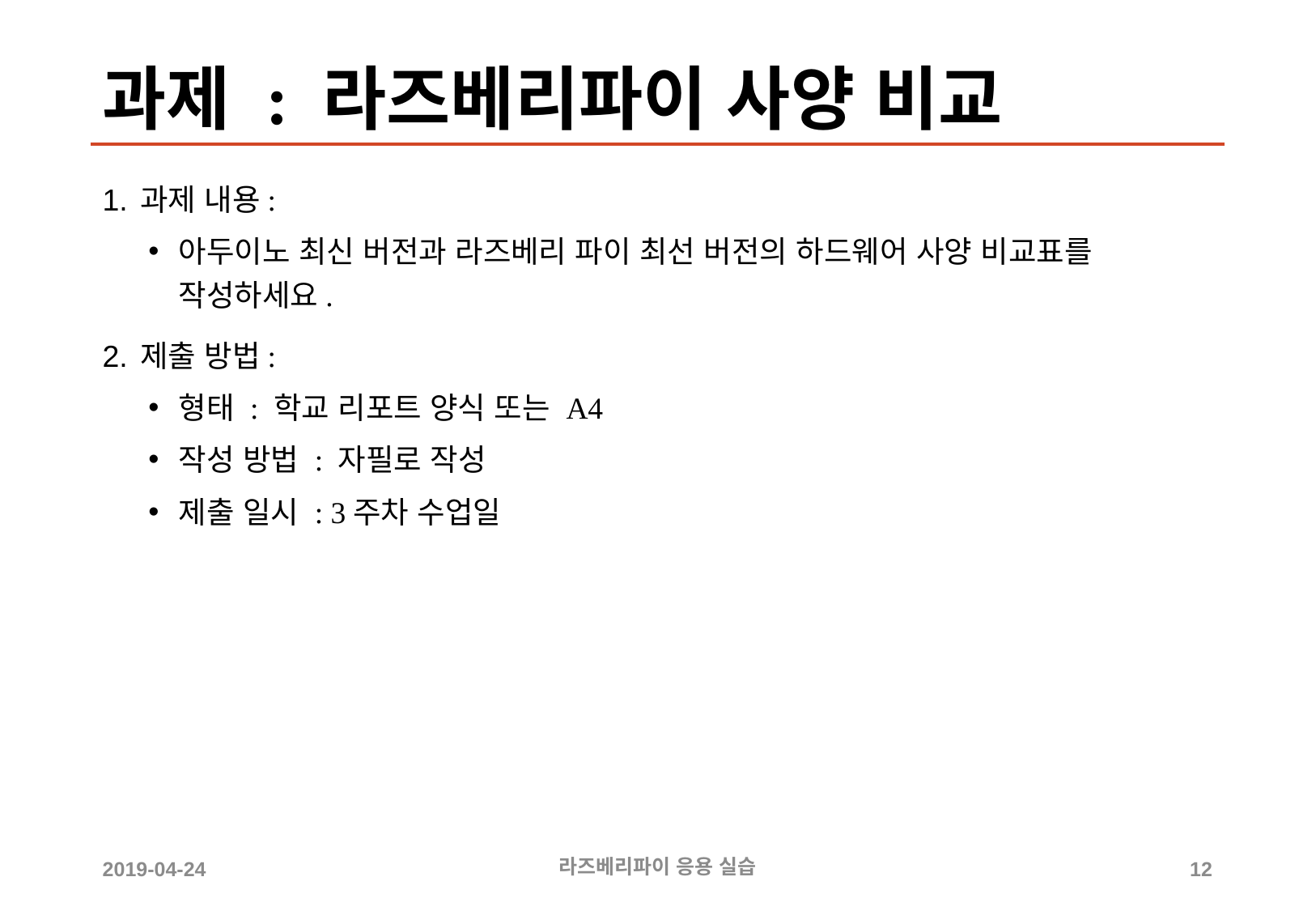

# 과제 : 라즈베리파이 사양 비교
과제 내용:
아두이노 최신 버전과 라즈베리 파이 최선 버전의 하드웨어 사양 비교표를 작성하세요.
제출 방법:
형태 : 학교 리포트 양식 또는 A4
작성 방법 : 자필로 작성
제출 일시 : 3주차 수업일
2019-04-24
라즈베리파이 응용 실습
12